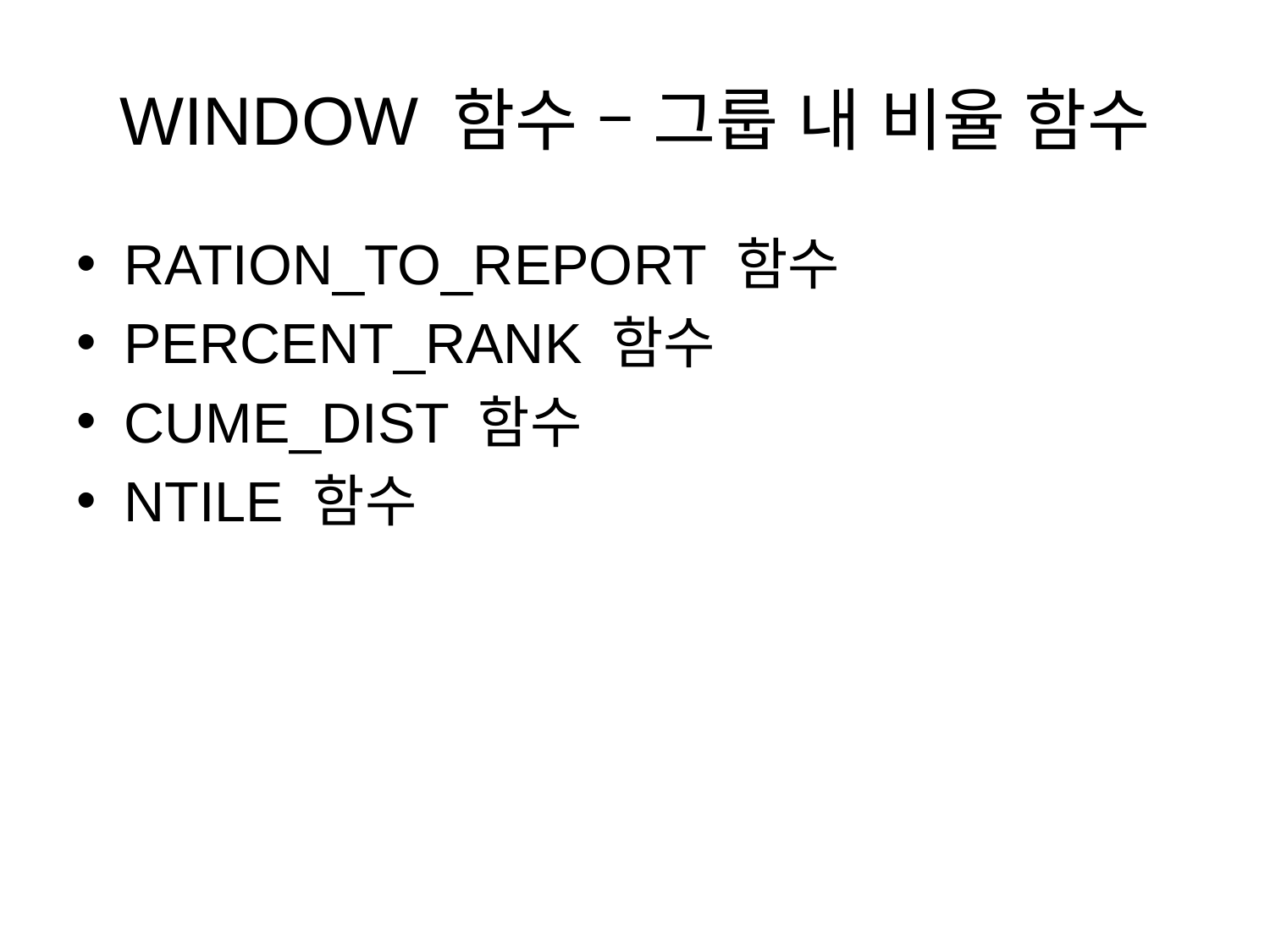

# WINDOW 함수 – 그룹 내 비율 함수
RATION_TO_REPORT 함수
PERCENT_RANK 함수
CUME_DIST 함수
NTILE 함수